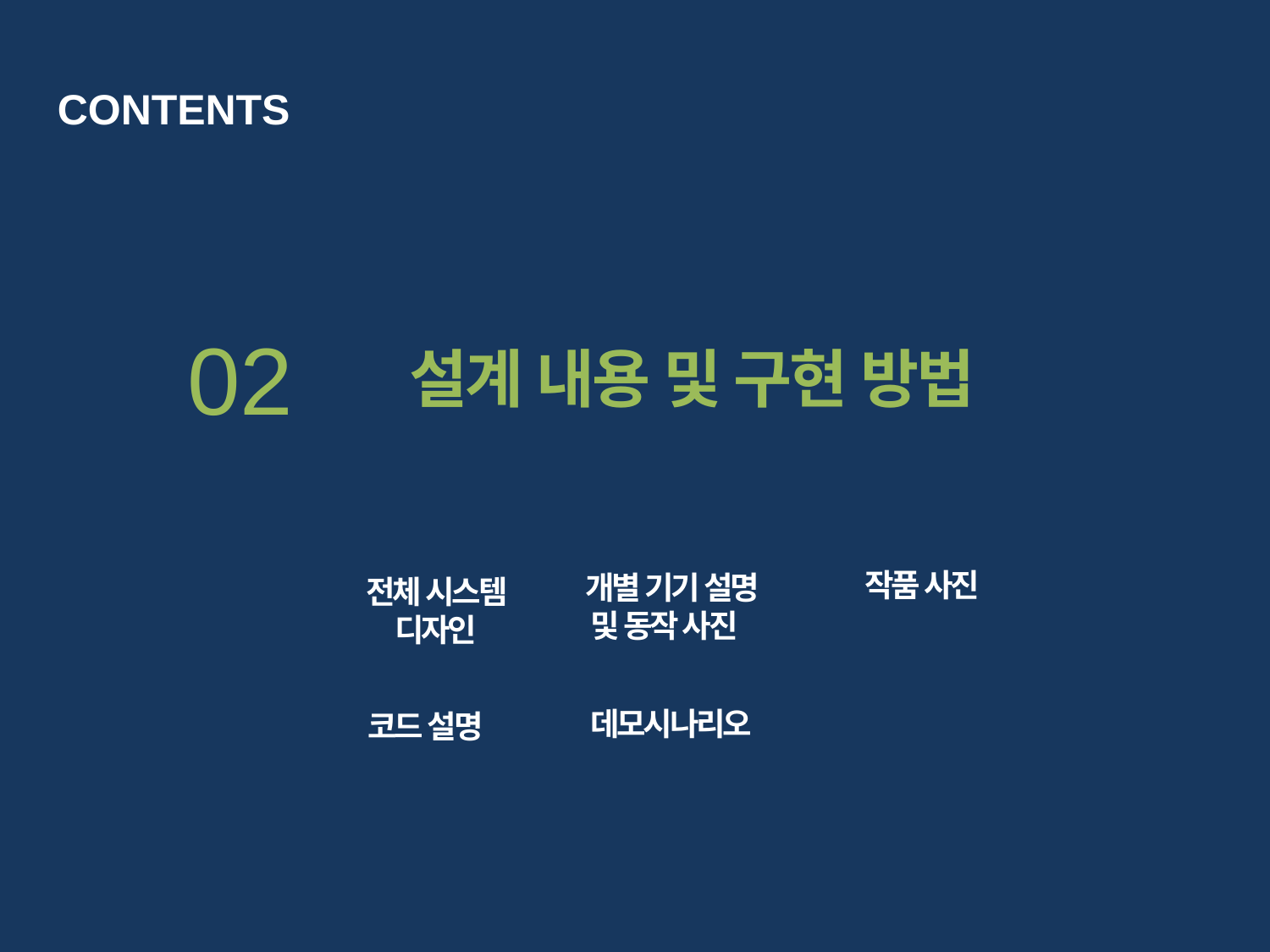

CONTENTS
02
설계 내용 및 구현 방법
작품 사진
 개별 기기 설명
및 동작 사진
전체 시스템 디자인
데모시나리오
코드 설명